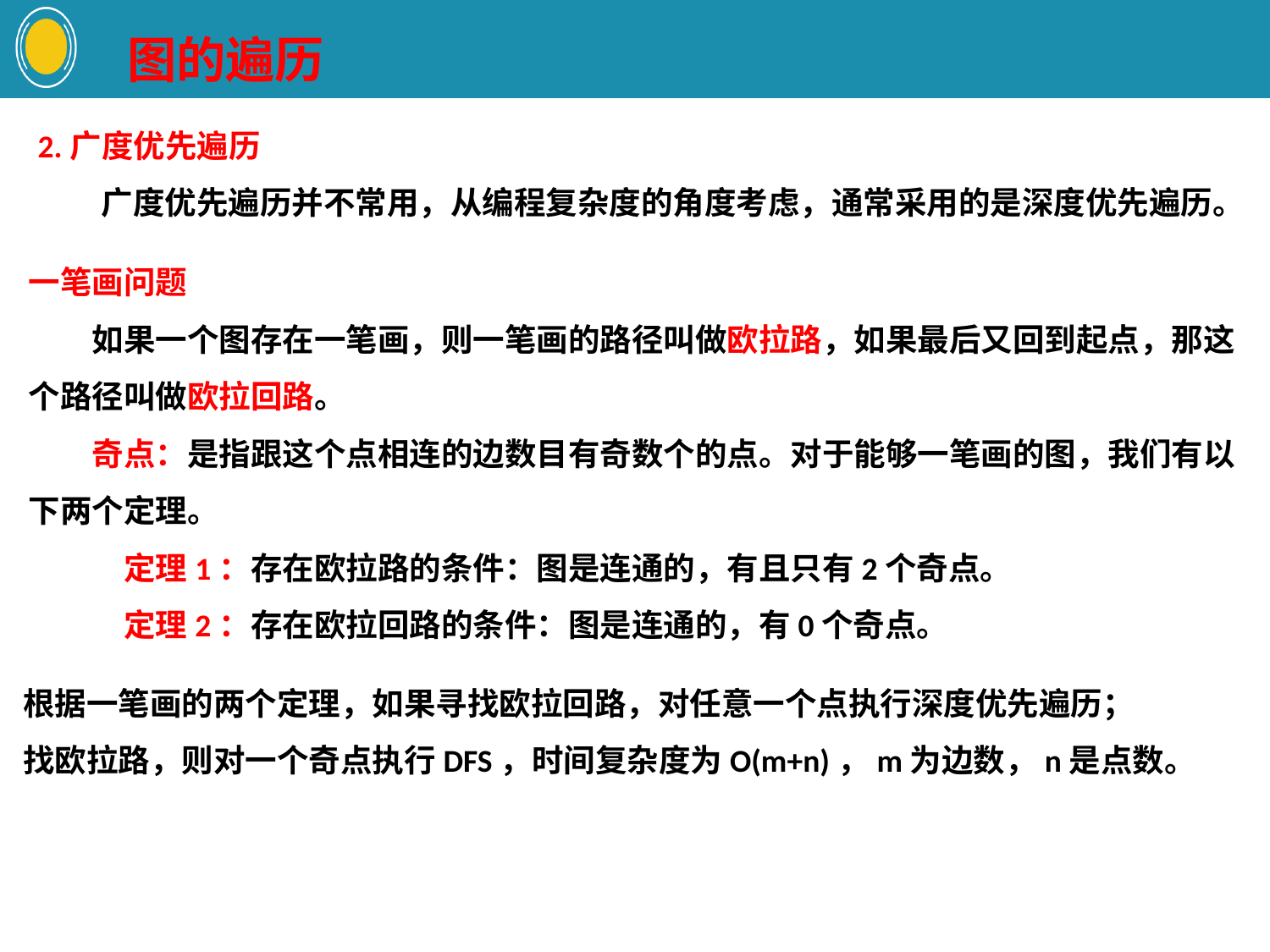

图的遍历
2.广度优先遍历
　　广度优先遍历并不常用，从编程复杂度的角度考虑，通常采用的是深度优先遍历。
一笔画问题
　　如果一个图存在一笔画，则一笔画的路径叫做欧拉路，如果最后又回到起点，那这个路径叫做欧拉回路。
　　奇点：是指跟这个点相连的边数目有奇数个的点。对于能够一笔画的图，我们有以下两个定理。
　　　定理1：存在欧拉路的条件：图是连通的，有且只有2个奇点。
　　　定理2：存在欧拉回路的条件：图是连通的，有0个奇点。

根据一笔画的两个定理，如果寻找欧拉回路，对任意一个点执行深度优先遍历；
找欧拉路，则对一个奇点执行DFS，时间复杂度为O(m+n)，m为边数，n是点数。